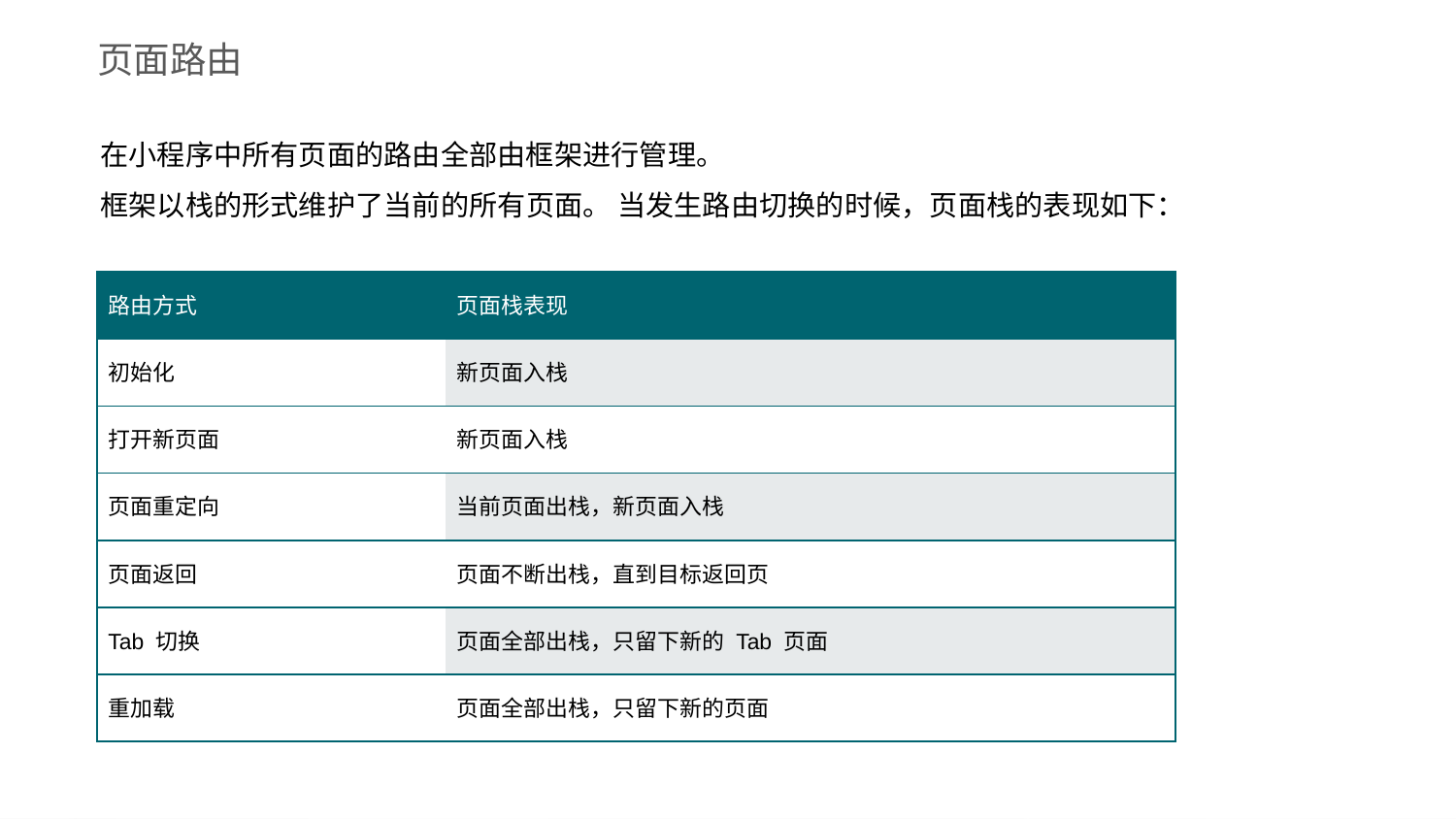

页面路由
在小程序中所有页面的路由全部由框架进行管理。
框架以栈的形式维护了当前的所有页面。 当发生路由切换的时候，页面栈的表现如下：
| 路由方式 | 页面栈表现 |
| --- | --- |
| 初始化 | 新页面入栈 |
| 打开新页面 | 新页面入栈 |
| 页面重定向 | 当前页面出栈，新页面入栈 |
| 页面返回 | 页面不断出栈，直到目标返回页 |
| Tab 切换 | 页面全部出栈，只留下新的 Tab 页面 |
| 重加载 | 页面全部出栈，只留下新的页面 |